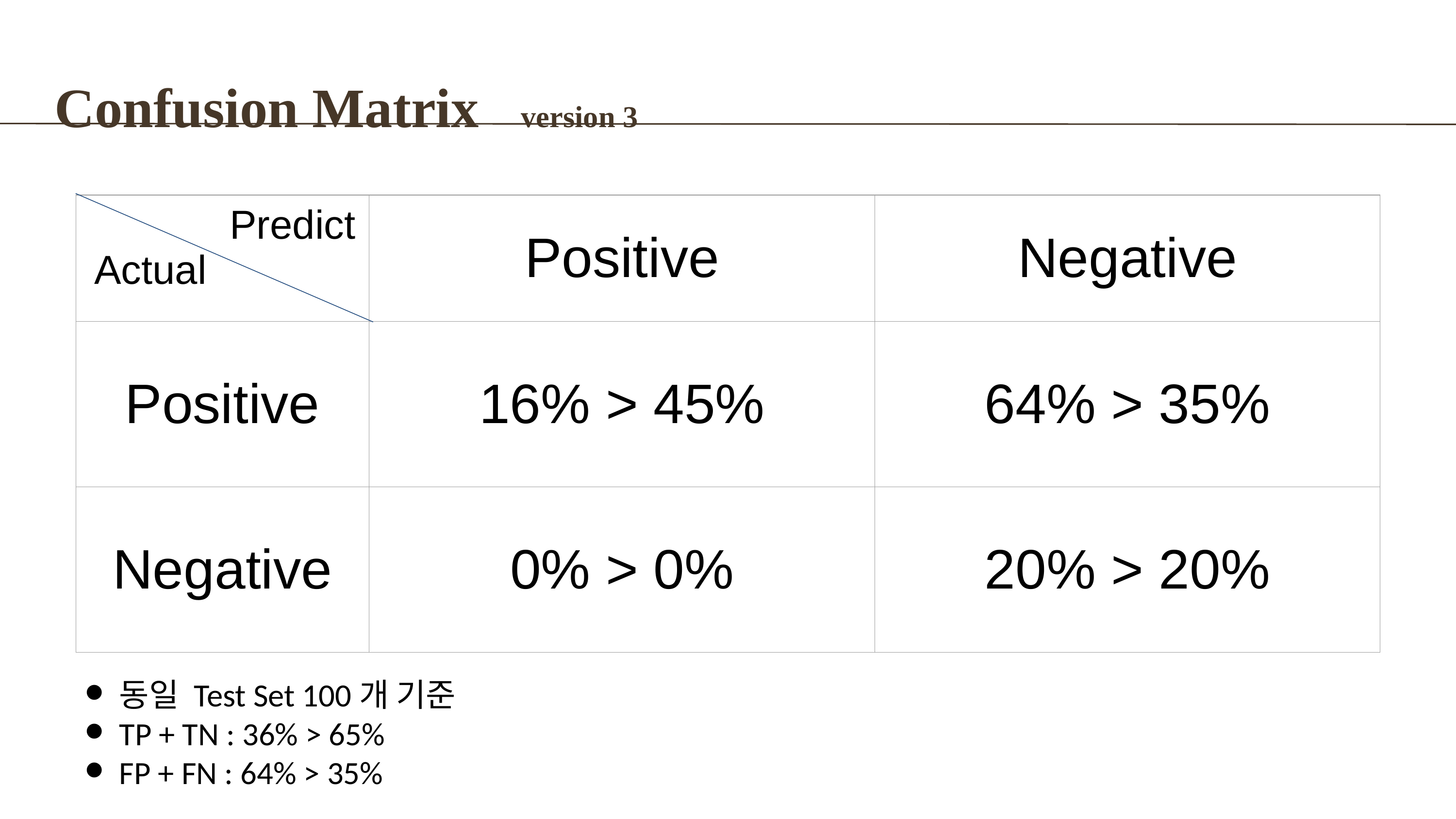

Confusion Matrix   version 3
| Predict Actual | Positive | Negative |
| --- | --- | --- |
| Positive | 16% > 45% | 64% > 35% |
| Negative | 0% > 0% | 20% > 20% |
동일 Test Set 100개 기준
TP + TN : 36% > 65%
FP + FN : 64% > 35%